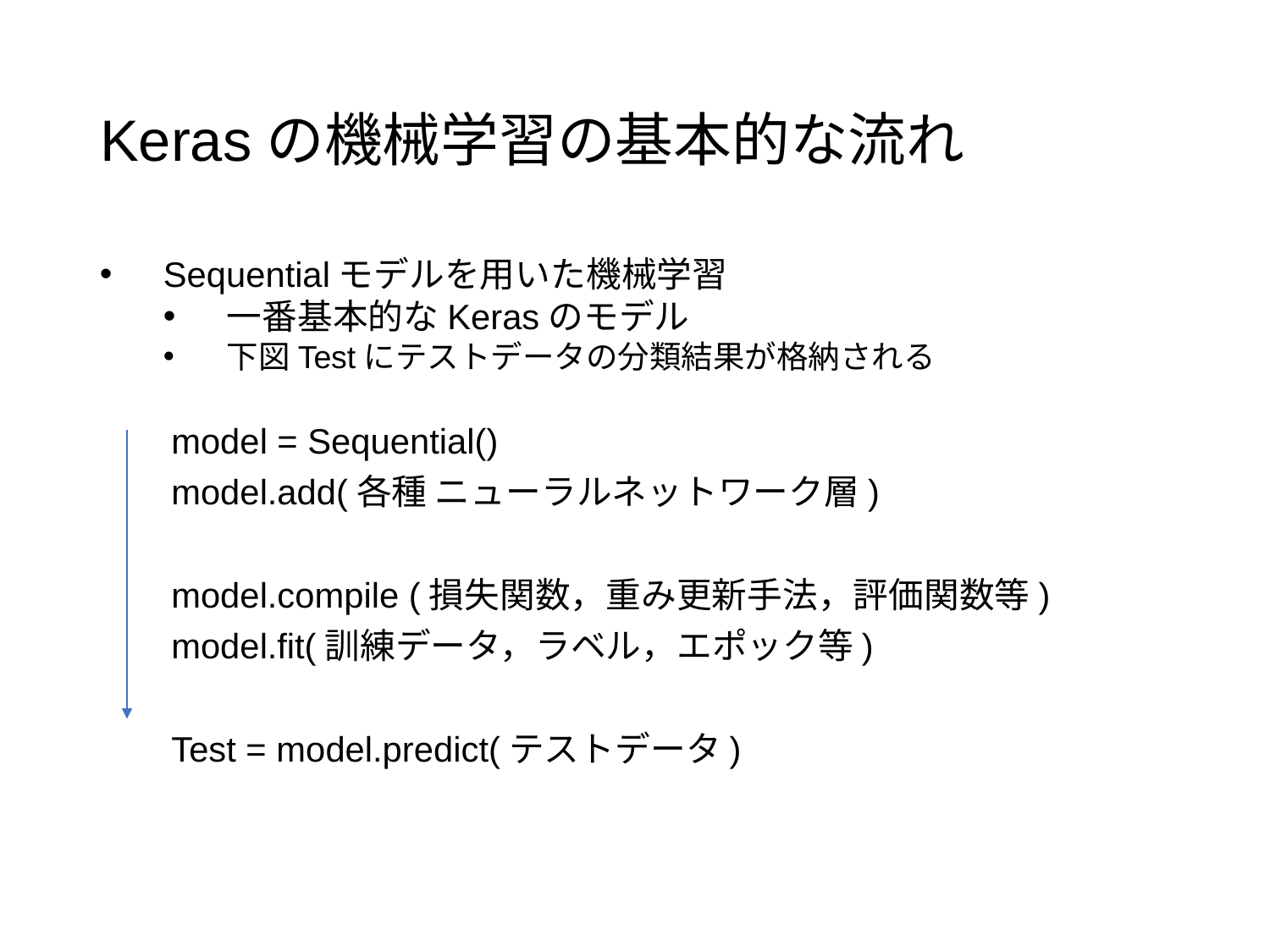

# Kerasの機械学習の基本的な流れ
Sequentialモデルを用いた機械学習
一番基本的なKerasのモデル
下図Testにテストデータの分類結果が格納される
model = Sequential()
model.add(各種 ニューラルネットワーク層)

model.compile (損失関数，重み更新手法，評価関数等)
model.fit(訓練データ，ラベル，エポック等)

Test = model.predict(テストデータ)